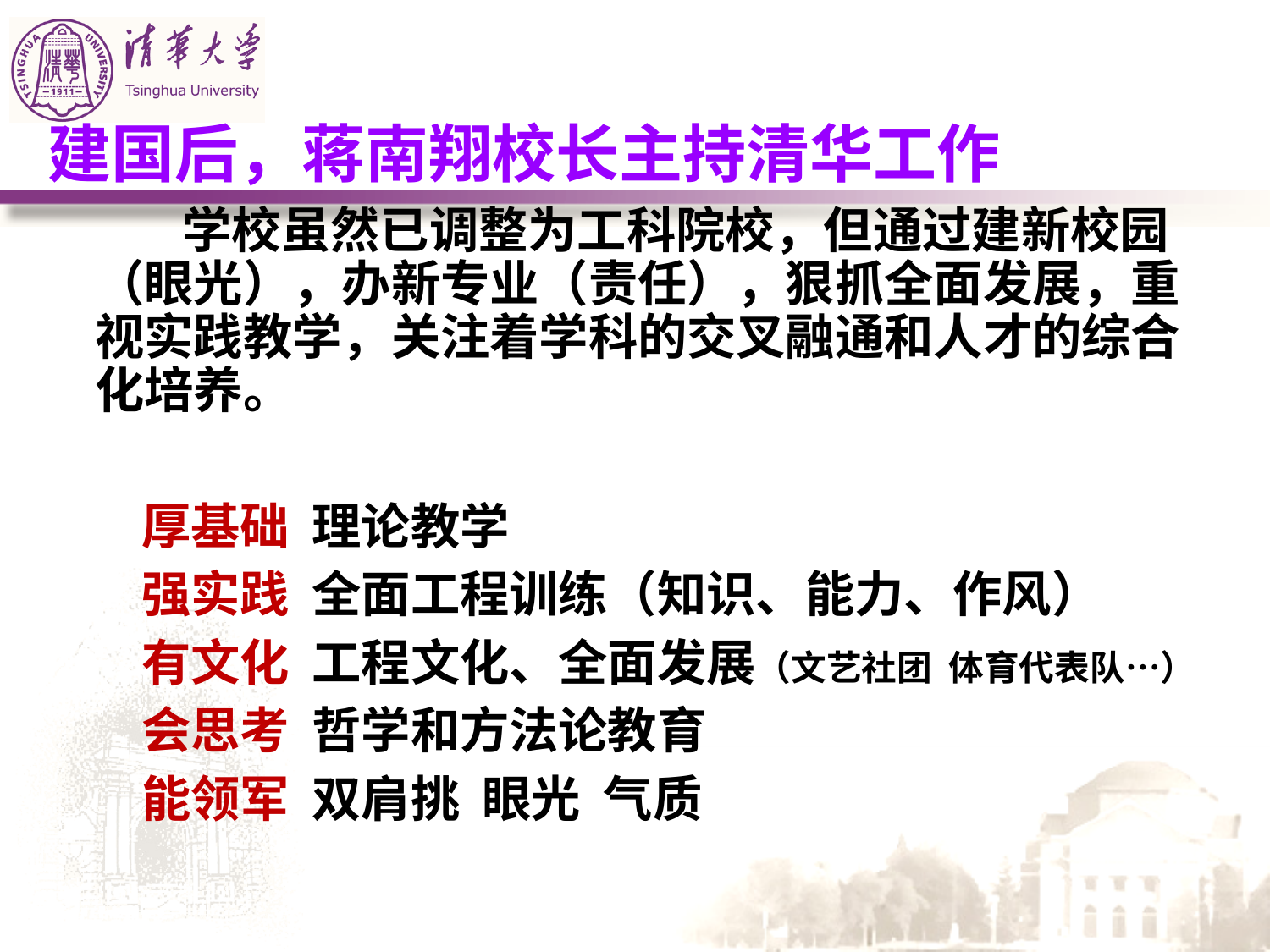

建国后，蒋南翔校长主持清华工作
           学校虽然已调整为工科院校，但通过建新校园（眼光），办新专业（责任），狠抓全面发展，重视实践教学，关注着学科的交叉融通和人才的综合化培养。

   厚基础  理论教学
   强实践  全面工程训练（知识、能力、作风）
   有文化  工程文化、全面发展（文艺社团  体育代表队…）
   会思考  哲学和方法论教育
   能领军  双肩挑  眼光  气质